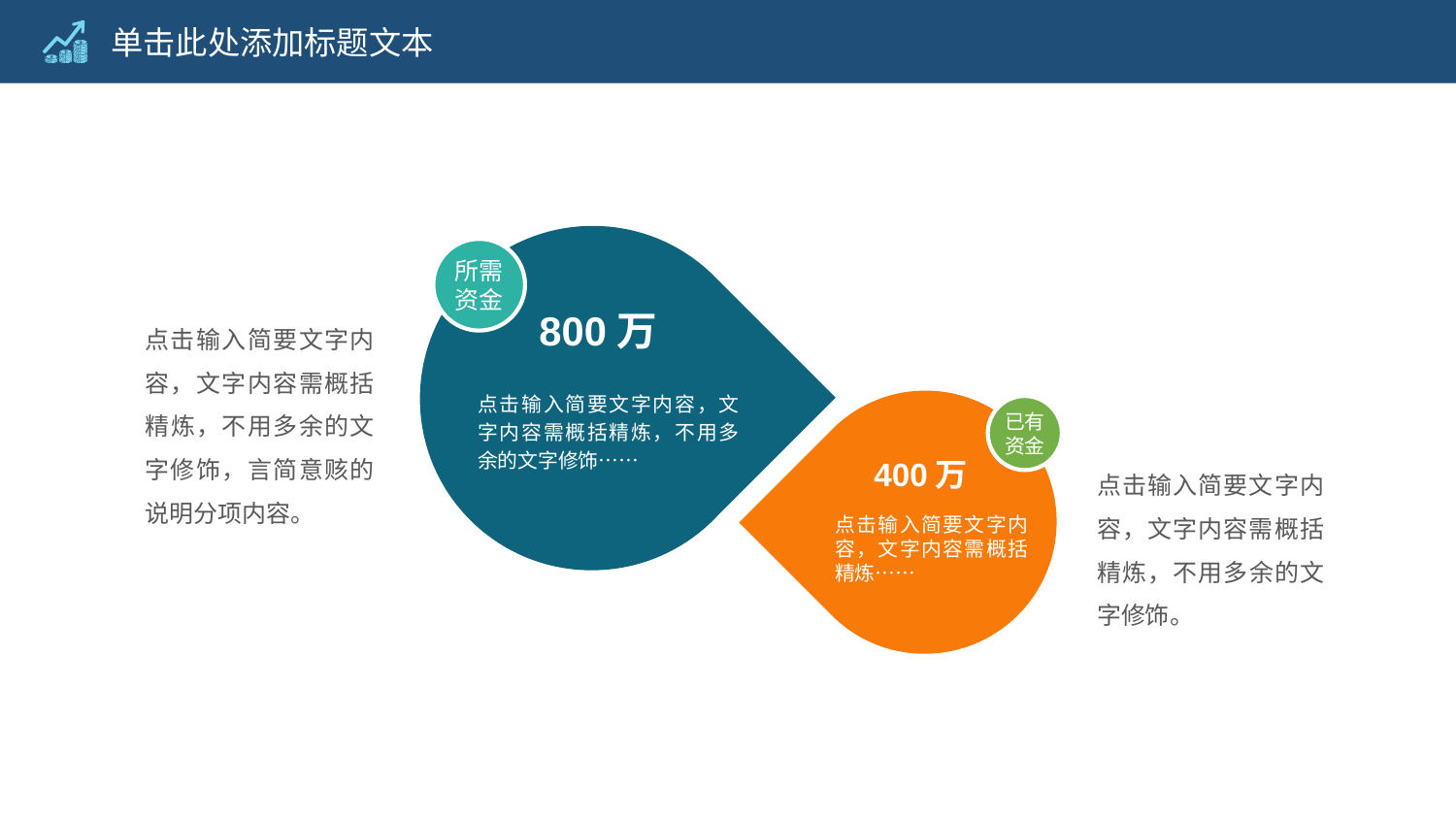

# 单击此处添加标题文本

所需资金
800万
点击输入简要文字内容，文字内容需概括精炼，不用多余的文字修饰，言简意赅的说明分项内容。
点击输入简要文字内容，文字内容需概括精炼，不用多余的文字修饰……

已有资金
400万
点击输入简要文字内容，文字内容需概括精炼，不用多余的文字修饰。
点击输入简要文字内容，文字内容需概括精炼……